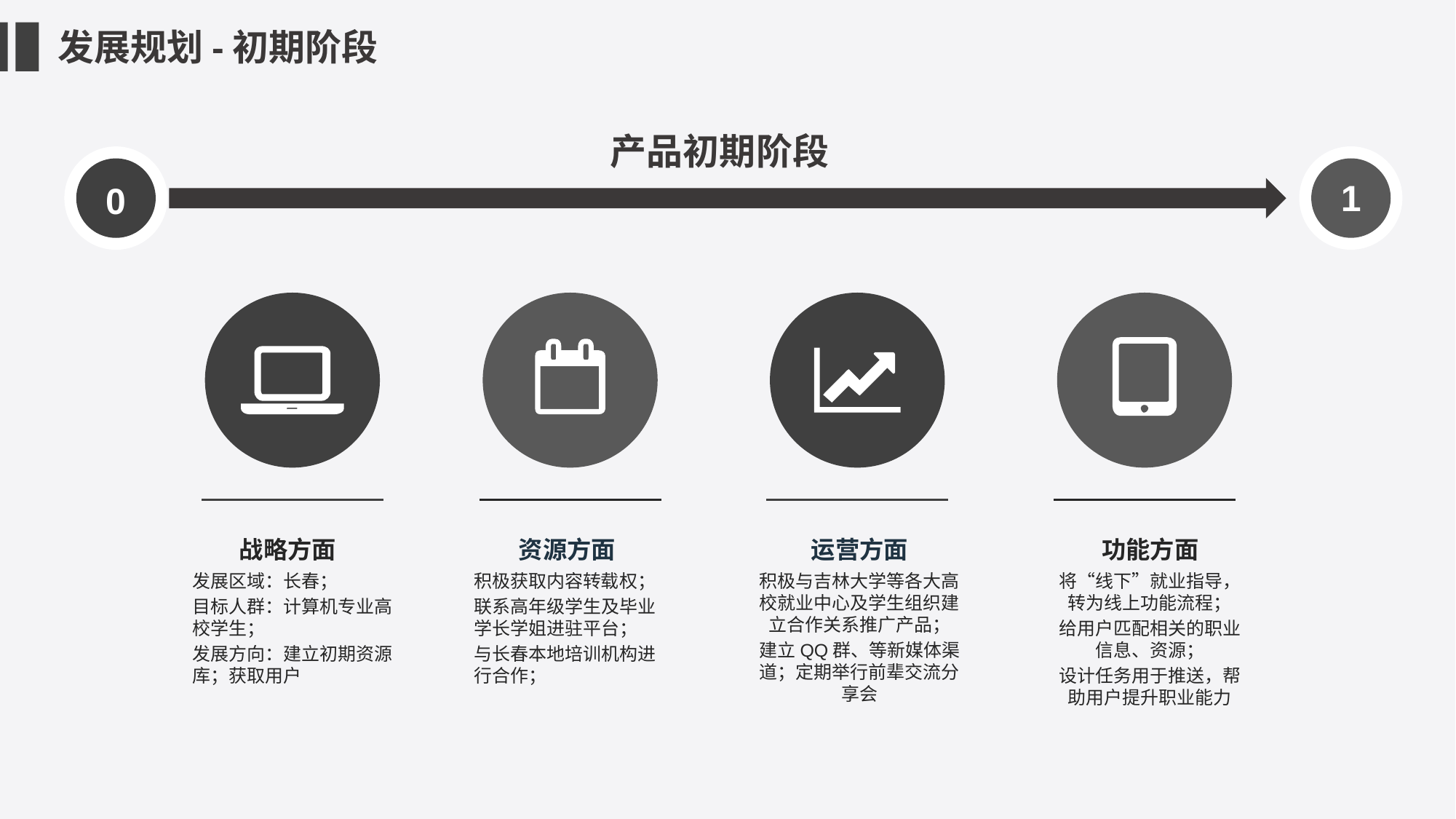

发展规划-初期阶段
产品初期阶段

1
0

战略方面
资源方面
运营方面

功能方面
发展区域：长春；
目标人群：计算机专业高校学生；
发展方向：建立初期资源库；获取用户
积极与吉林大学等各大高校就业中心及学生组织建立合作关系推广产品；
建立QQ群、等新媒体渠道；定期举行前辈交流分享会
积极获取内容转载权；
联系高年级学生及毕业学长学姐进驻平台；
与长春本地培训机构进行合作；
将“线下”就业指导，转为线上功能流程；
给用户匹配相关的职业信息、资源；
设计任务用于推送，帮助用户提升职业能力